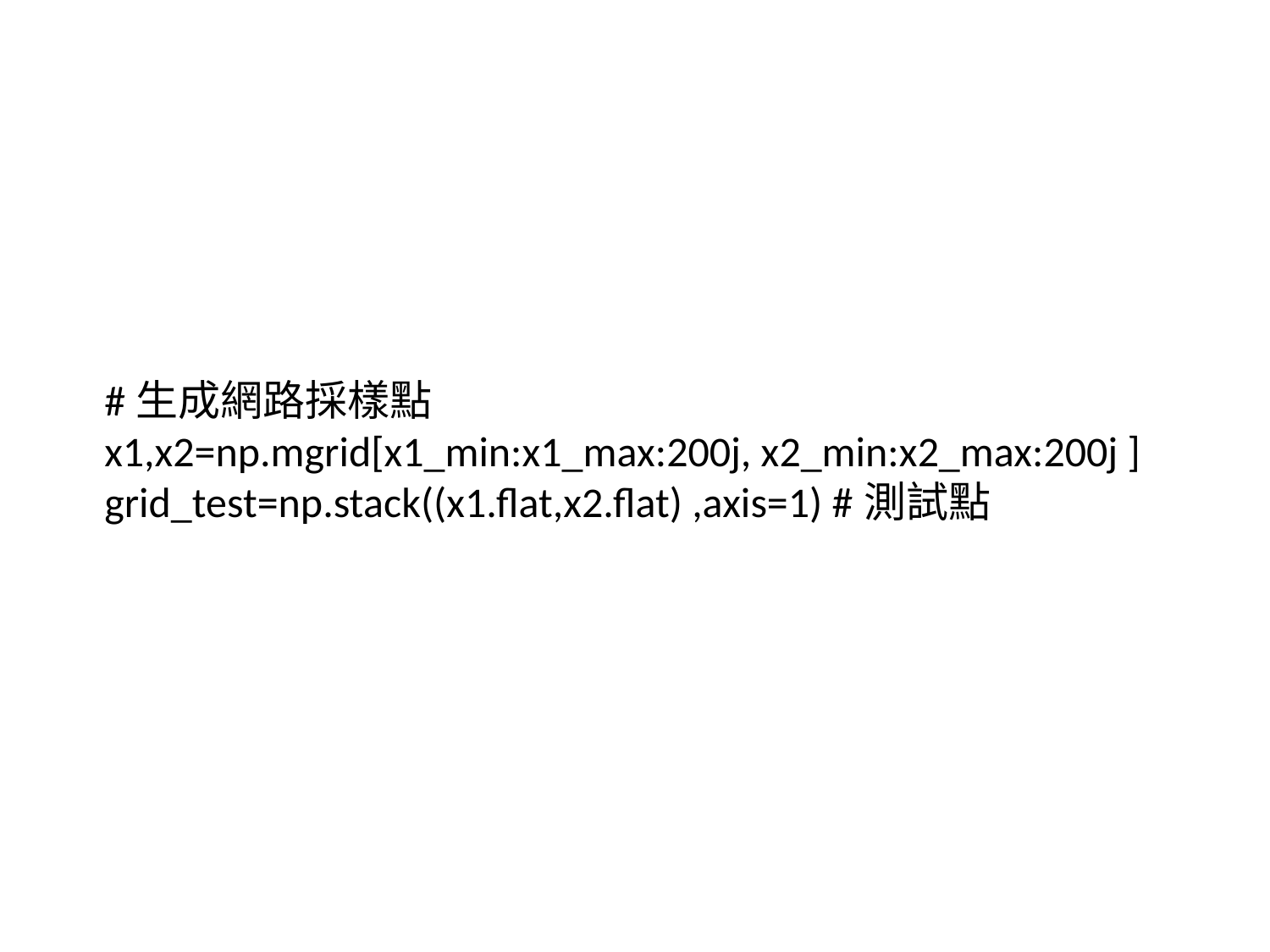

#生成網路採樣點
x1,x2=np.mgrid[x1_min:x1_max:200j, x2_min:x2_max:200j ]
grid_test=np.stack((x1.flat,x2.flat) ,axis=1) #測試點